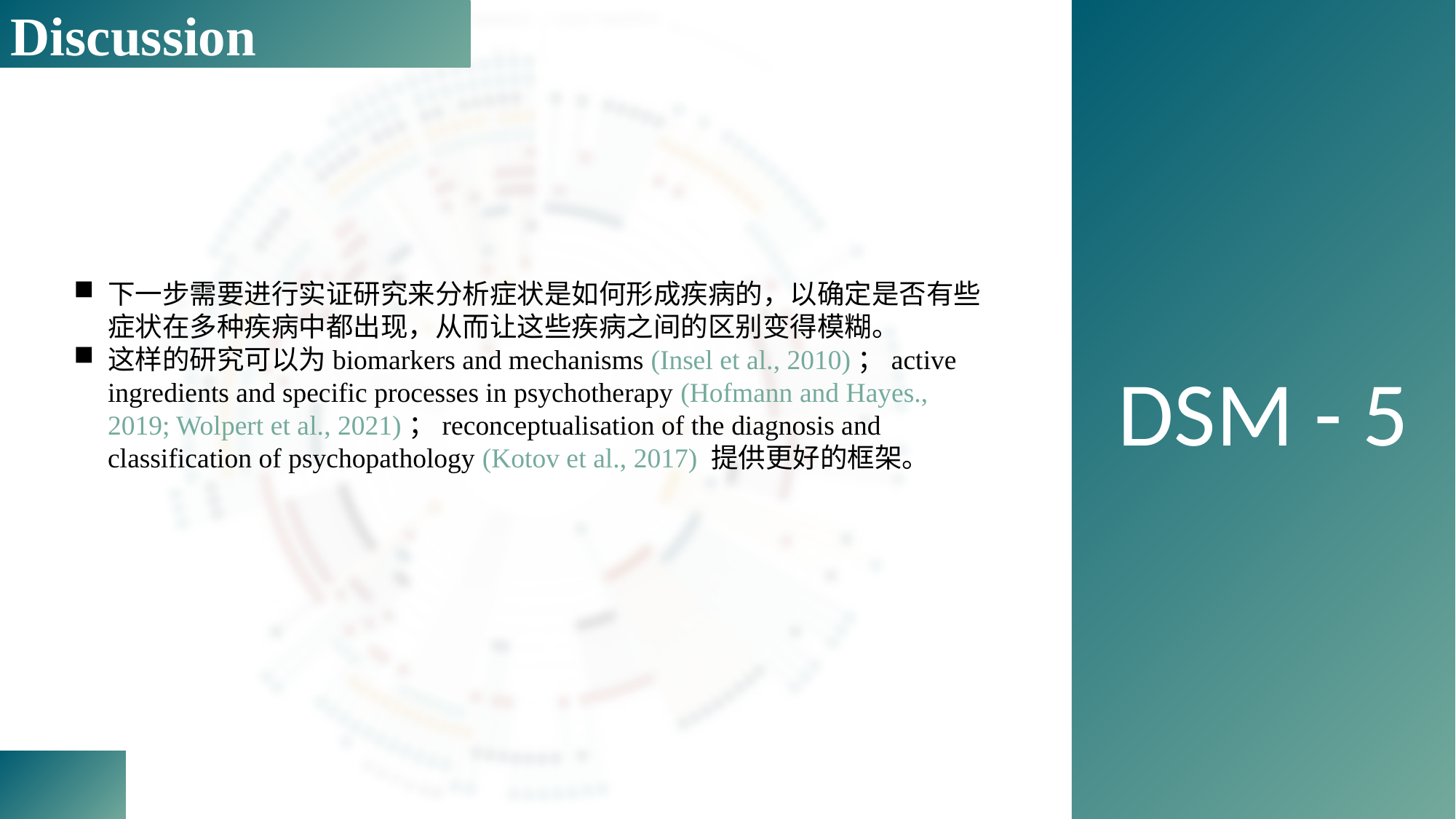

Discussion
DSM - 5
下一步需要进行实证研究来分析症状是如何形成疾病的，以确定是否有些症状在多种疾病中都出现，从而让这些疾病之间的区别变得模糊。
这样的研究可以为biomarkers and mechanisms (Insel et al., 2010)；active ingredients and specific processes in psychotherapy (Hofmann and Hayes., 2019; Wolpert et al., 2021)；reconceptualisation of the diagnosis and classification of psychopathology (Kotov et al., 2017) 提供更好的框架。